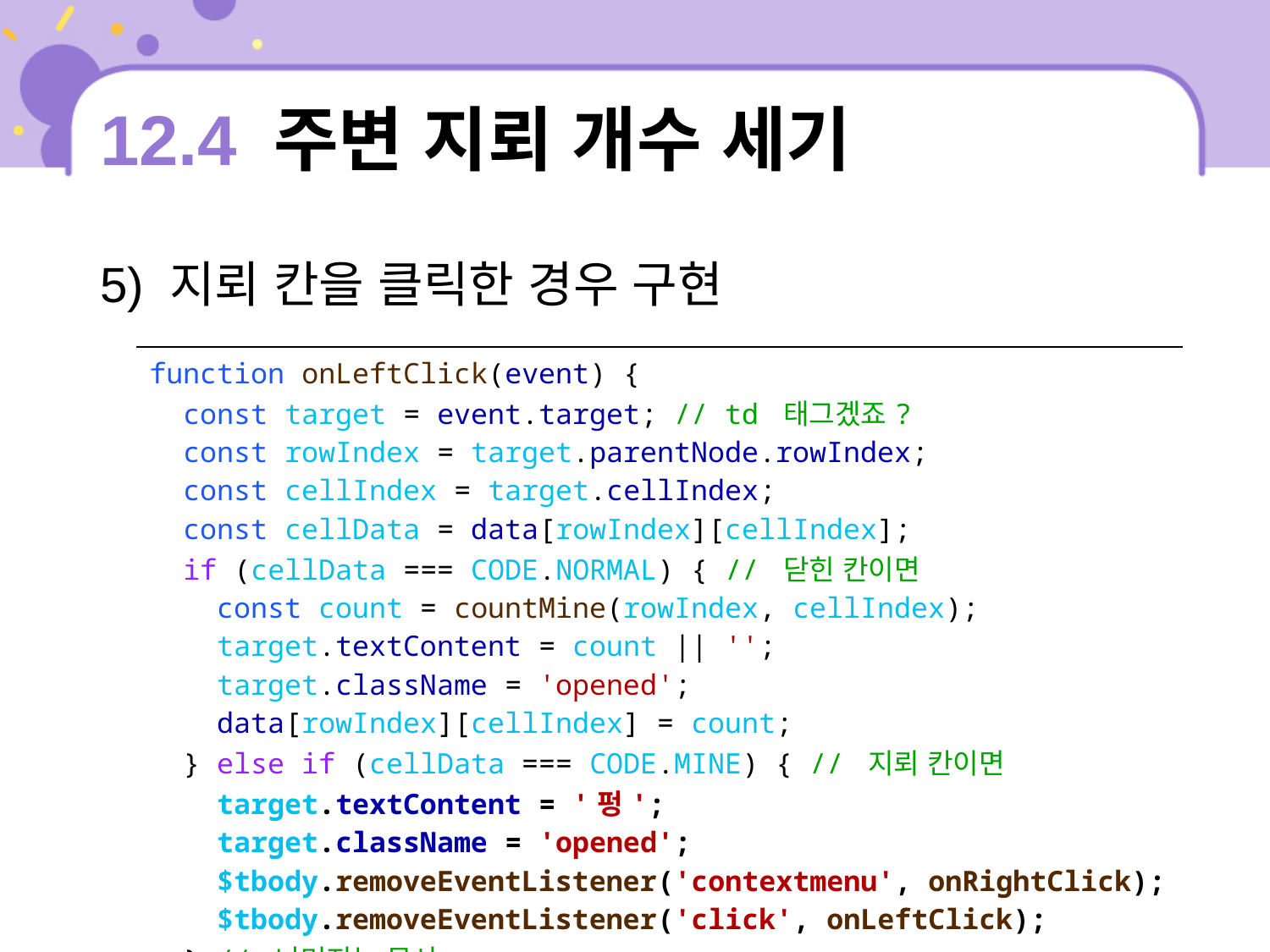

# 12.4 주변 지뢰 개수 세기
5) 지뢰 칸을 클릭한 경우 구현

| function onLeftClick(event) { const target = event.target; // td 태그겠죠? const rowIndex = target.parentNode.rowIndex; const cellIndex = target.cellIndex; const cellData = data[rowIndex][cellIndex]; if (cellData === CODE.NORMAL) { // 닫힌 칸이면 const count = countMine(rowIndex, cellIndex); target.textContent = count || ''; target.className = 'opened'; data[rowIndex][cellIndex] = count; } else if (cellData === CODE.MINE) { // 지뢰 칸이면 target.textContent = '펑'; target.className = 'opened'; $tbody.removeEventListener('contextmenu', onRightClick); $tbody.removeEventListener('click', onLeftClick); } // 나머지는 무시 } |
| --- |